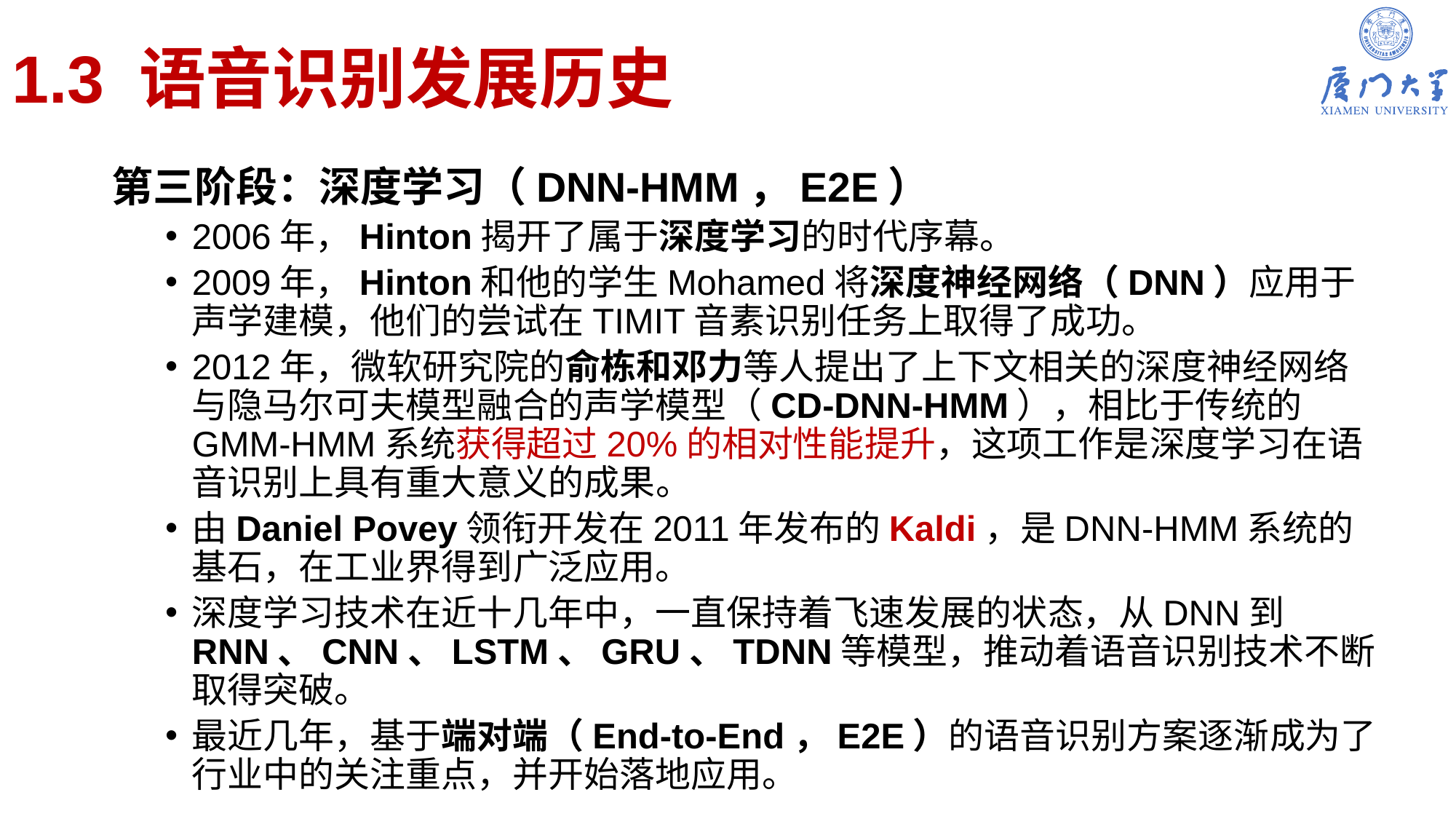

# 1.3 语音识别发展历史
第三阶段：深度学习（DNN-HMM，E2E）
2006年，Hinton揭开了属于深度学习的时代序幕。
2009年，Hinton和他的学生Mohamed将深度神经网络（DNN）应用于声学建模，他们的尝试在TIMIT音素识别任务上取得了成功。
2012年，微软研究院的俞栋和邓力等人提出了上下文相关的深度神经网络与隐马尔可夫模型融合的声学模型（CD-DNN-HMM），相比于传统的GMM-HMM系统获得超过20%的相对性能提升，这项工作是深度学习在语音识别上具有重大意义的成果。
由Daniel Povey领衔开发在2011年发布的Kaldi，是DNN-HMM系统的基石，在工业界得到广泛应用。
深度学习技术在近十几年中，一直保持着飞速发展的状态，从DNN到RNN、CNN、LSTM、GRU、TDNN等模型，推动着语音识别技术不断取得突破。
最近几年，基于端对端（End-to-End，E2E）的语音识别方案逐渐成为了行业中的关注重点，并开始落地应用。